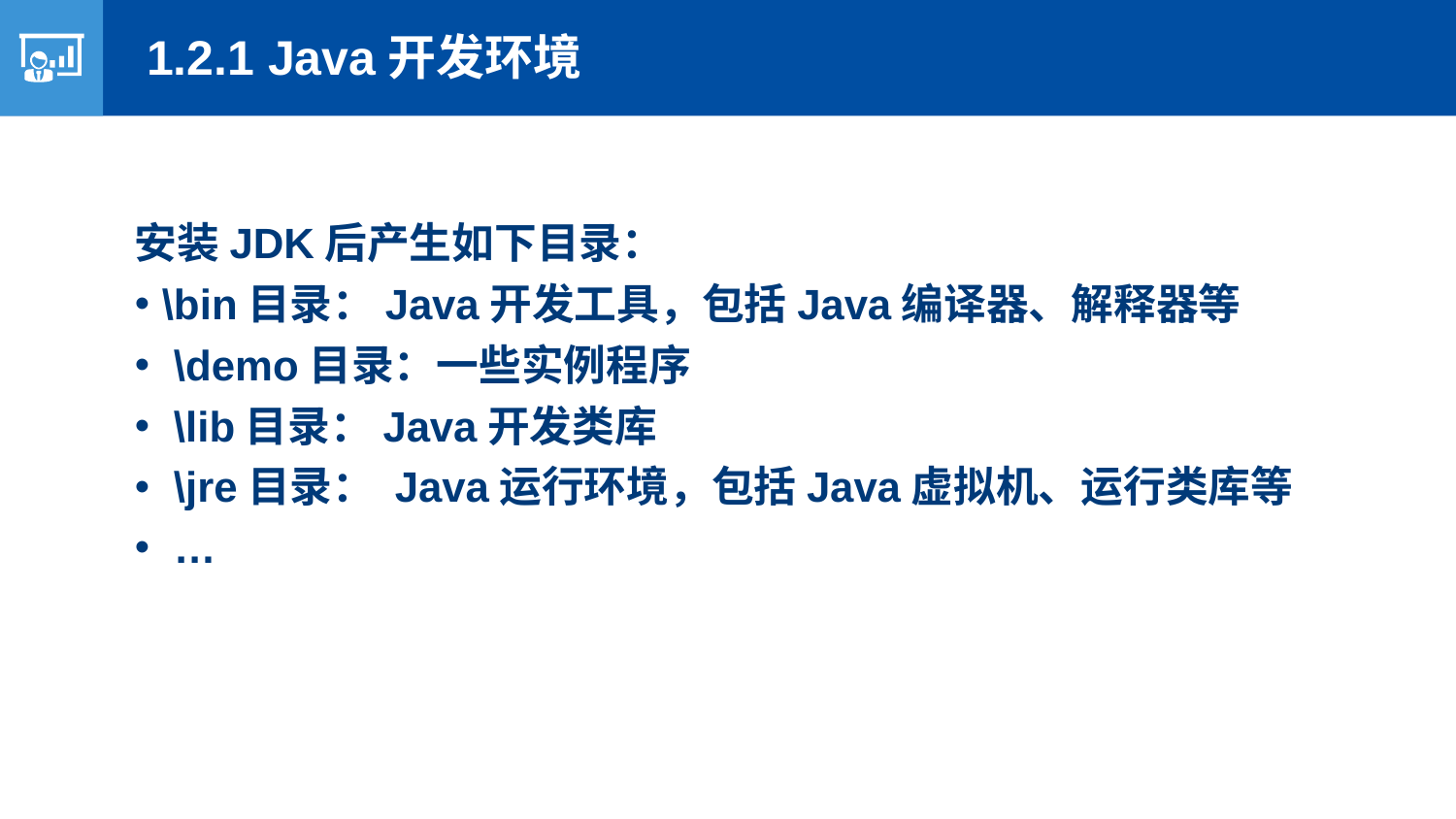

1.2.1 Java开发环境
安装JDK后产生如下目录：
\bin目录：Java开发工具，包括Java编译器、解释器等
 \demo目录：一些实例程序
 \lib目录：Java开发类库
 \jre目录： Java运行环境，包括Java虚拟机、运行类库等
 …